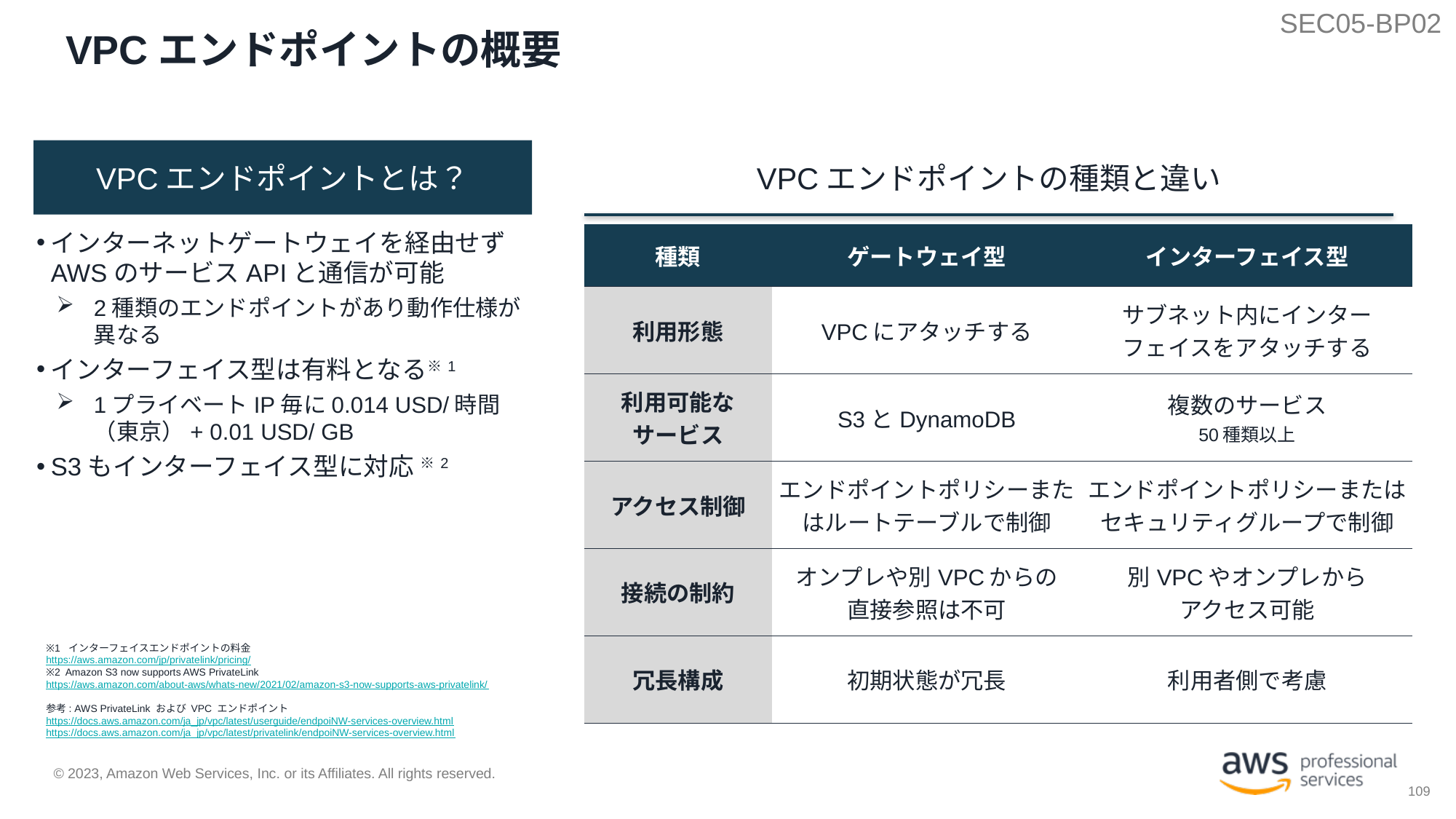

SEC05-BP02
# VPCエンドポイントの概要
VPCエンドポイントとは？
VPCエンドポイントの種類と違い
インターネットゲートウェイを経由せずAWSのサービスAPIと通信が可能
2種類のエンドポイントがあり動作仕様が異なる
インターフェイス型は有料となる※1
1プライベートIP毎に0.014 USD/時間（東京）+ 0.01 USD/ GB
S3もインターフェイス型に対応 ※2
| 種類 | ゲートウェイ型 | インターフェイス型 |
| --- | --- | --- |
| 利用形態 | VPCにアタッチする | サブネット内にインター フェイスをアタッチする |
| 利用可能な サービス | S3とDynamoDB | 複数のサービス 50種類以上 |
| アクセス制御 | エンドポイントポリシーまたはルートテーブルで制御 | エンドポイントポリシーまたは セキュリティグループで制御 |
| 接続の制約 | オンプレや別VPCからの 直接参照は不可 | 別VPCやオンプレから アクセス可能 |
| 冗長構成 | 初期状態が冗長 | 利用者側で考慮 |
※1  インターフェイスエンドポイントの料金
https://aws.amazon.com/jp/privatelink/pricing/
※2  Amazon S3 now supports AWS PrivateLink
https://aws.amazon.com/about-aws/whats-new/2021/02/amazon-s3-now-supports-aws-privatelink/

参考: AWS PrivateLink および VPC エンドポイント
https://docs.aws.amazon.com/ja_jp/vpc/latest/userguide/endpoiNW-services-overview.html
https://docs.aws.amazon.com/ja_jp/vpc/latest/privatelink/endpoiNW-services-overview.html